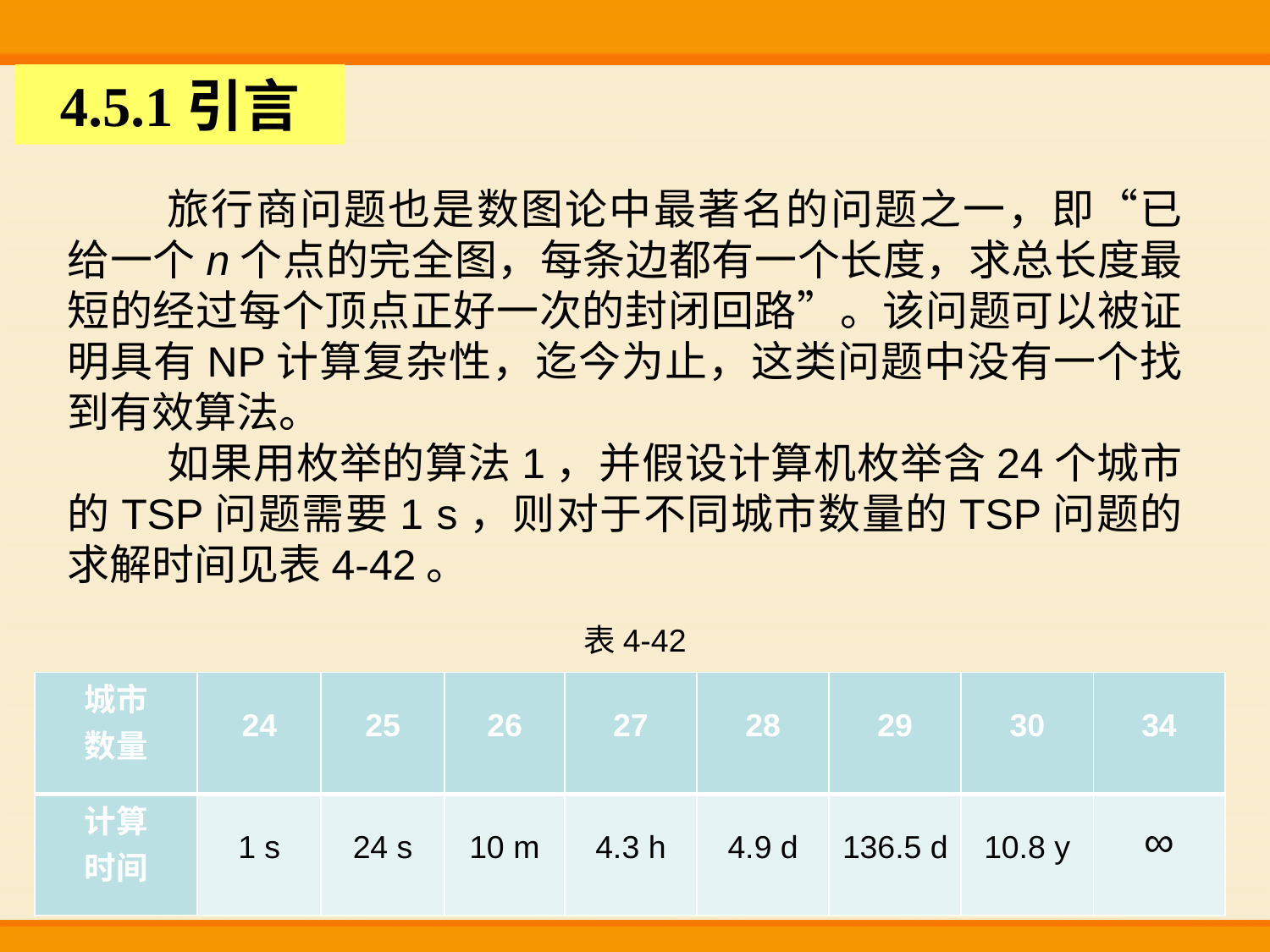

4.5.1引言
旅行商问题也是数图论中最著名的问题之一，即“已给一个n个点的完全图，每条边都有一个长度，求总长度最短的经过每个顶点正好一次的封闭回路”。该问题可以被证明具有NP计算复杂性，迄今为止，这类问题中没有一个找到有效算法。
如果用枚举的算法1，并假设计算机枚举含24个城市的TSP问题需要1 s，则对于不同城市数量的TSP问题的求解时间见表4-42。
表4-42
| 城市 数量 | 24 | 25 | 26 | 27 | 28 | 29 | 30 | 34 |
| --- | --- | --- | --- | --- | --- | --- | --- | --- |
| 计算 时间 | 1 s | 24 s | 10 m | 4.3 h | 4.9 d | 136.5 d | 10.8 y | ∞ |